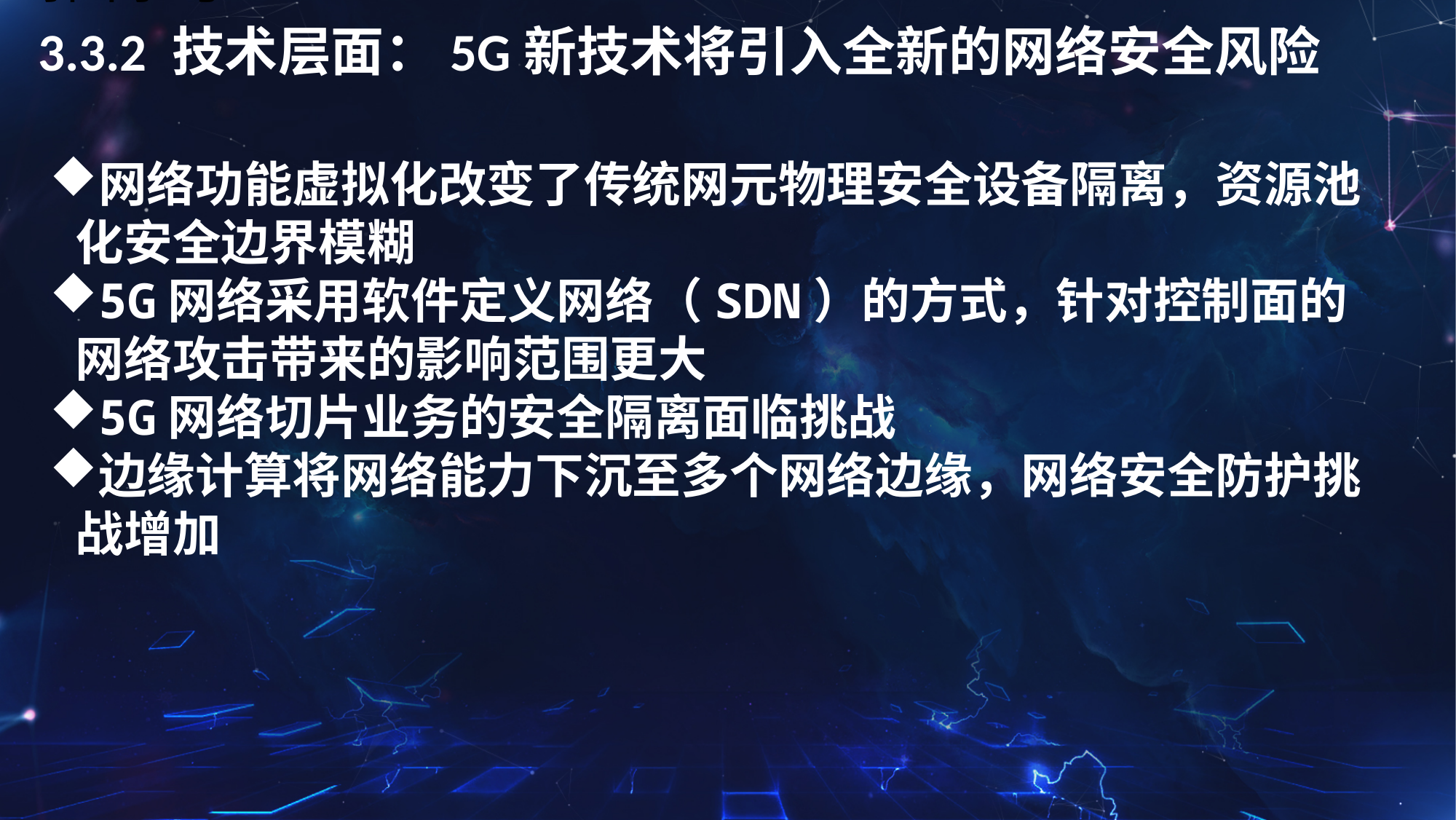

# 3.3.2 技术层面：5G新技术将引入全新的网络安全风险
网络功能虚拟化改变了传统网元物理安全设备隔离，资源池化安全边界模糊
5G网络采用软件定义网络（SDN）的方式，针对控制面的网络攻击带来的影响范围更大
5G网络切片业务的安全隔离面临挑战
边缘计算将网络能力下沉至多个网络边缘，网络安全防护挑战增加